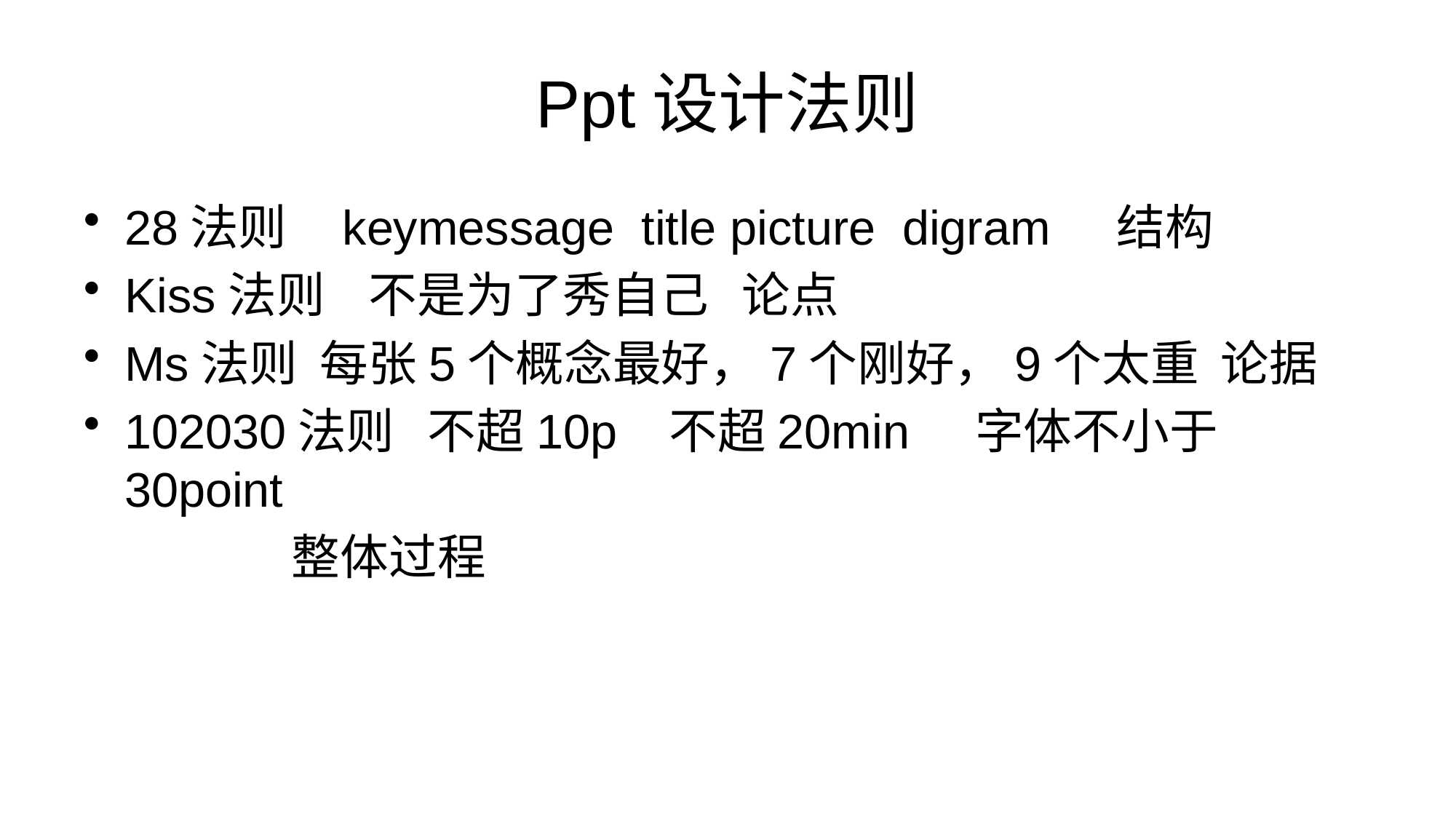

# Ppt设计法则
28法则    keymessage  title picture  digram    结构
Kiss法则    不是为了秀自己   论点
Ms法则  每张5个概念最好，7个刚好，9个太重  论据
102030法则   不超10p   不超20min    字体不小于30point
                  整体过程